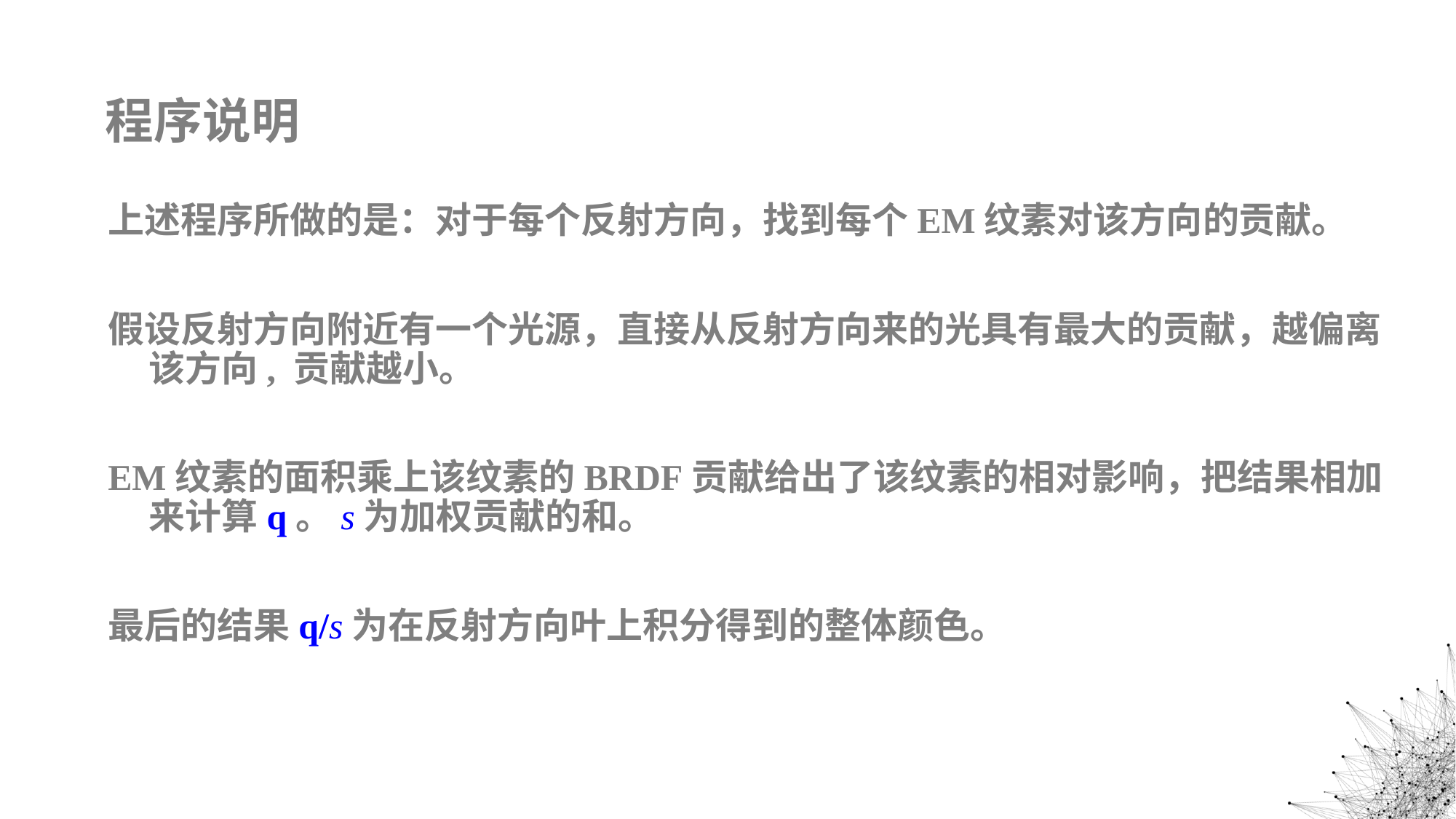

# 程序说明
上述程序所做的是：对于每个反射方向，找到每个EM纹素对该方向的贡献。

假设反射方向附近有一个光源，直接从反射方向来的光具有最大的贡献，越偏离该方向, 贡献越小。

EM纹素的面积乘上该纹素的BRDF贡献给出了该纹素的相对影响，把结果相加来计算q。s为加权贡献的和。

最后的结果q/s为在反射方向叶上积分得到的整体颜色。